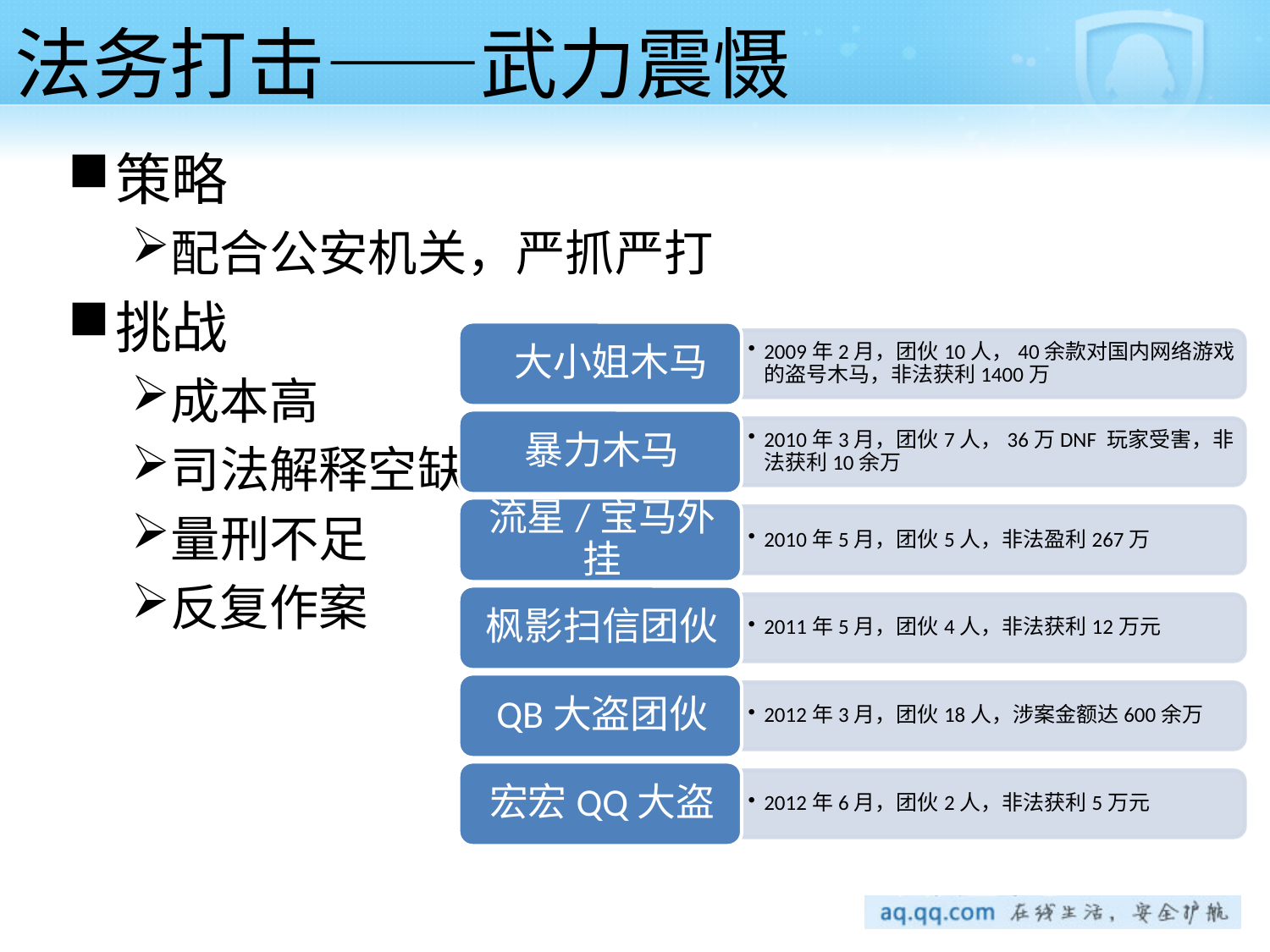

# 法务打击——武力震慑
策略
配合公安机关，严抓严打
挑战
成本高
司法解释空缺
量刑不足
反复作案

2009年2月，团伙10人，40余款对国内网络游戏的盗号木马，非法获利1400万
 大小姐木马
2010年3月，团伙7人，36万DNF 玩家受害，非法获利10余万
暴力木马
2010年5月，团伙5人，非法盈利267万
流星/宝马外挂
2011年5月，团伙4人，非法获利12万元
枫影扫信团伙
2012年3月，团伙18人，涉案金额达600余万
QB大盗团伙
2012年6月，团伙2人，非法获利5万元
宏宏QQ大盗